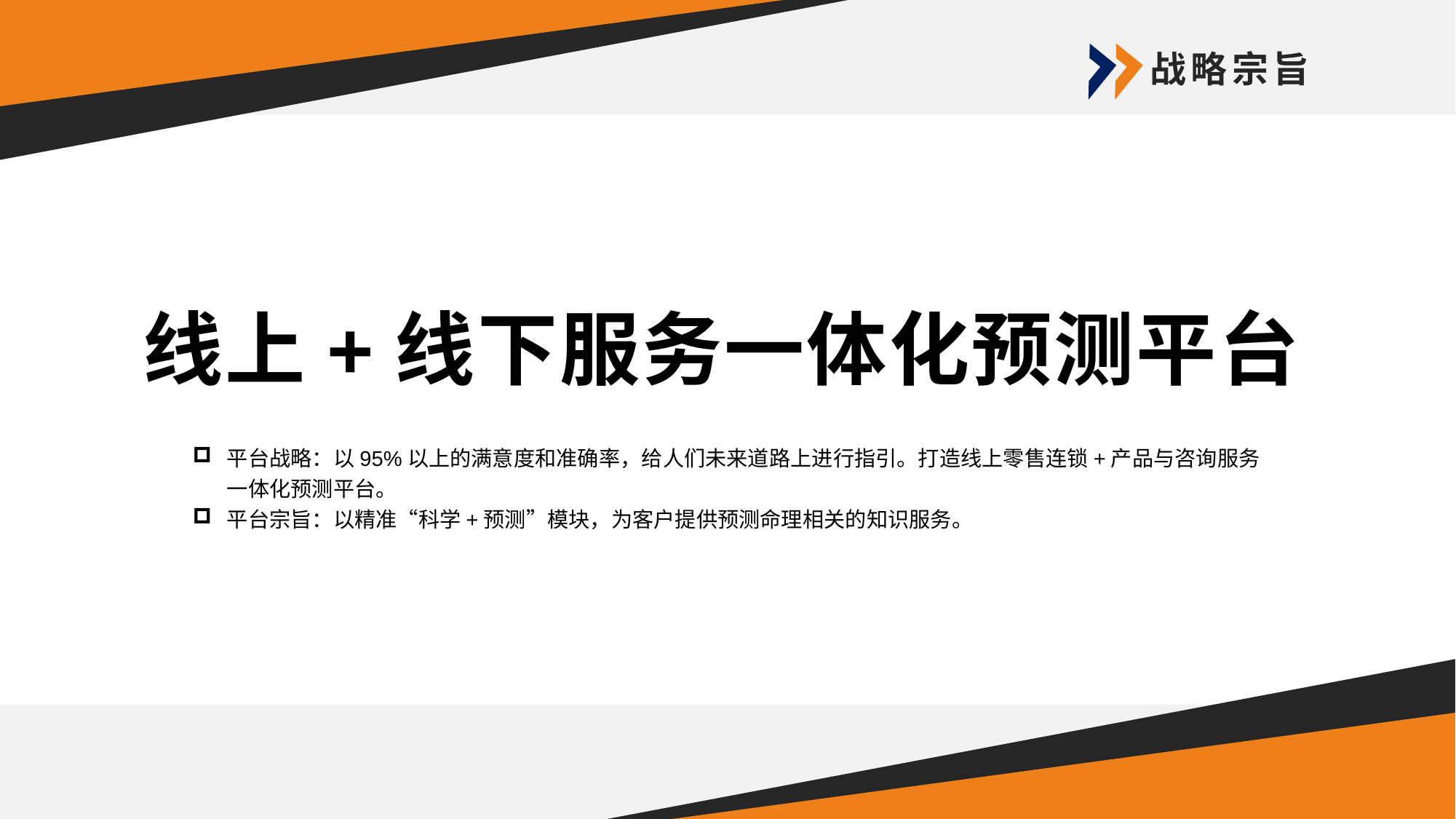

战略宗旨

线上+线下服务一体化预测平台
平台战略：以95%以上的满意度和准确率，给人们未来道路上进行指引。打造线上零售连锁+产品与咨询服务一体化预测平台。
平台宗旨：以精准“科学+预测”模块，为客户提供预测命理相关的知识服务。